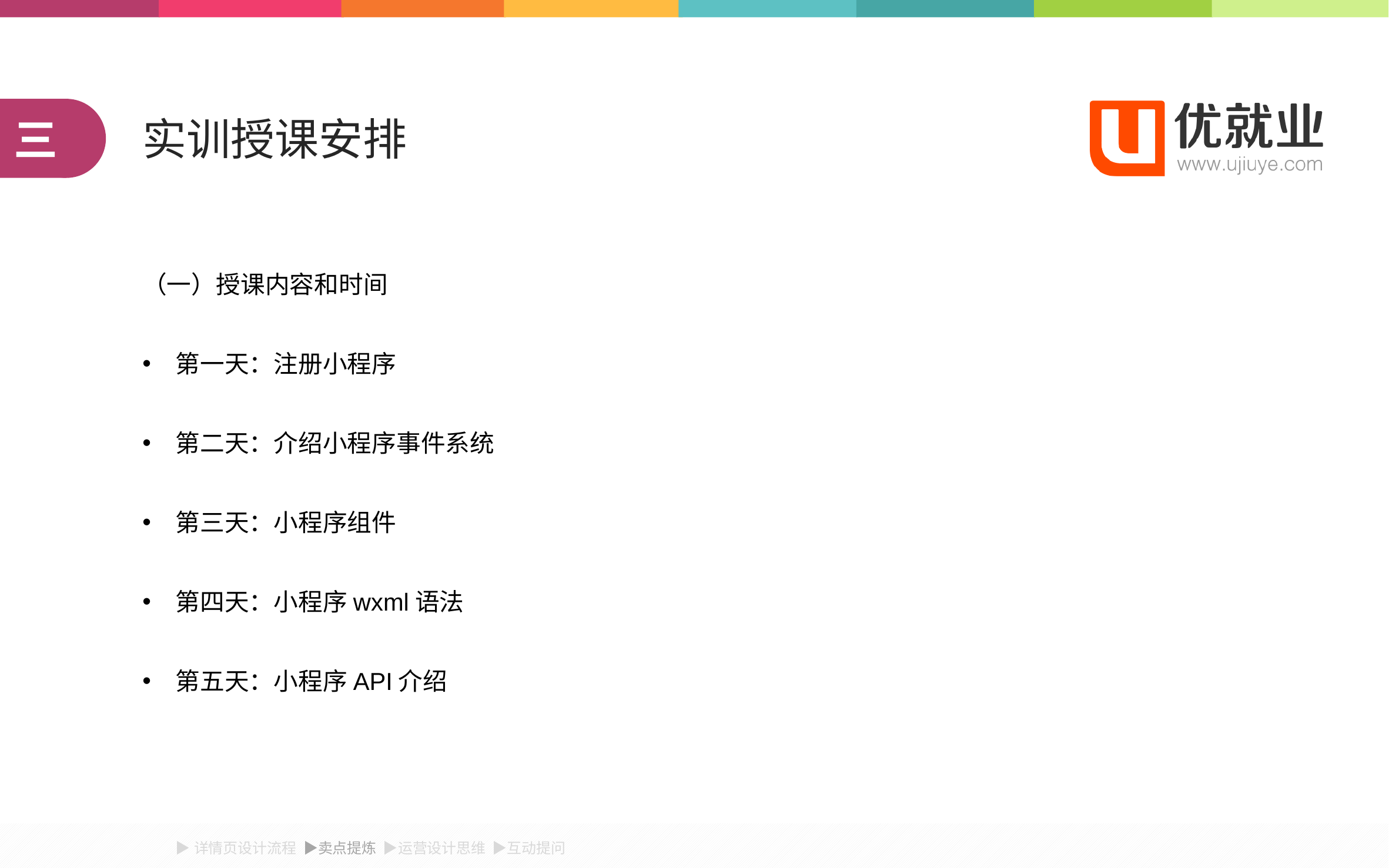

三

实训授课安排
（一）授课内容和时间
第一天：注册小程序
第二天：介绍小程序事件系统
第三天：小程序组件
第四天：小程序wxml语法
第五天：小程序API介绍
▶详情页设计流程  ▶卖点提炼  ▶运营设计思维  ▶互动提问